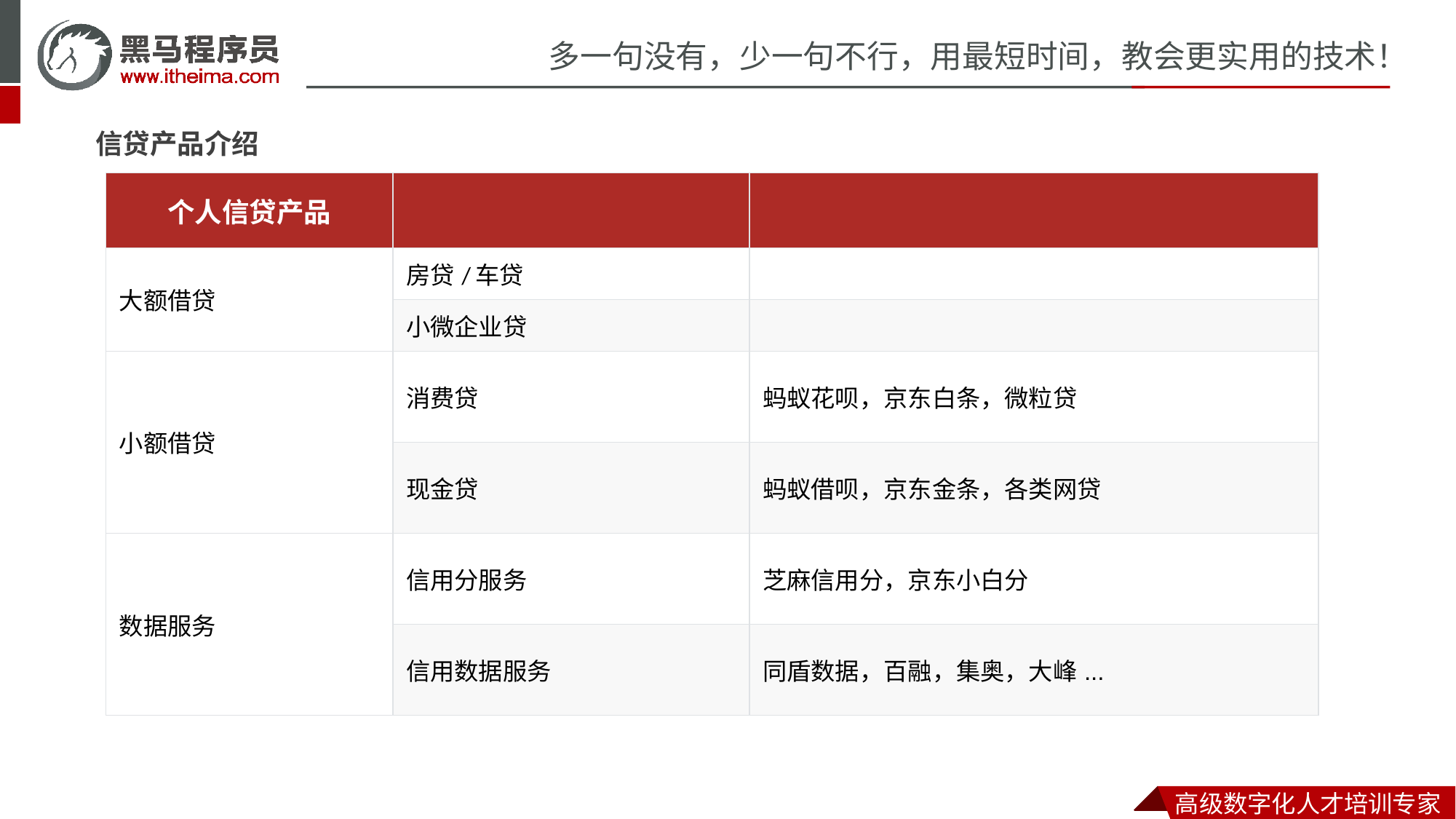

信贷产品介绍
| 个人信贷产品 |  |  |
| --- | --- | --- |
| 大额借贷 | 房贷/车贷 |  |
|  | 小微企业贷 |  |
| 小额借贷 | 消费贷 | 蚂蚁花呗，京东白条，微粒贷 |
|  | 现金贷 | 蚂蚁借呗，京东金条，各类网贷 |
| 数据服务 | 信用分服务 | 芝麻信用分，京东小白分 |
|  | 信用数据服务 | 同盾数据，百融，集奥，大峰... |